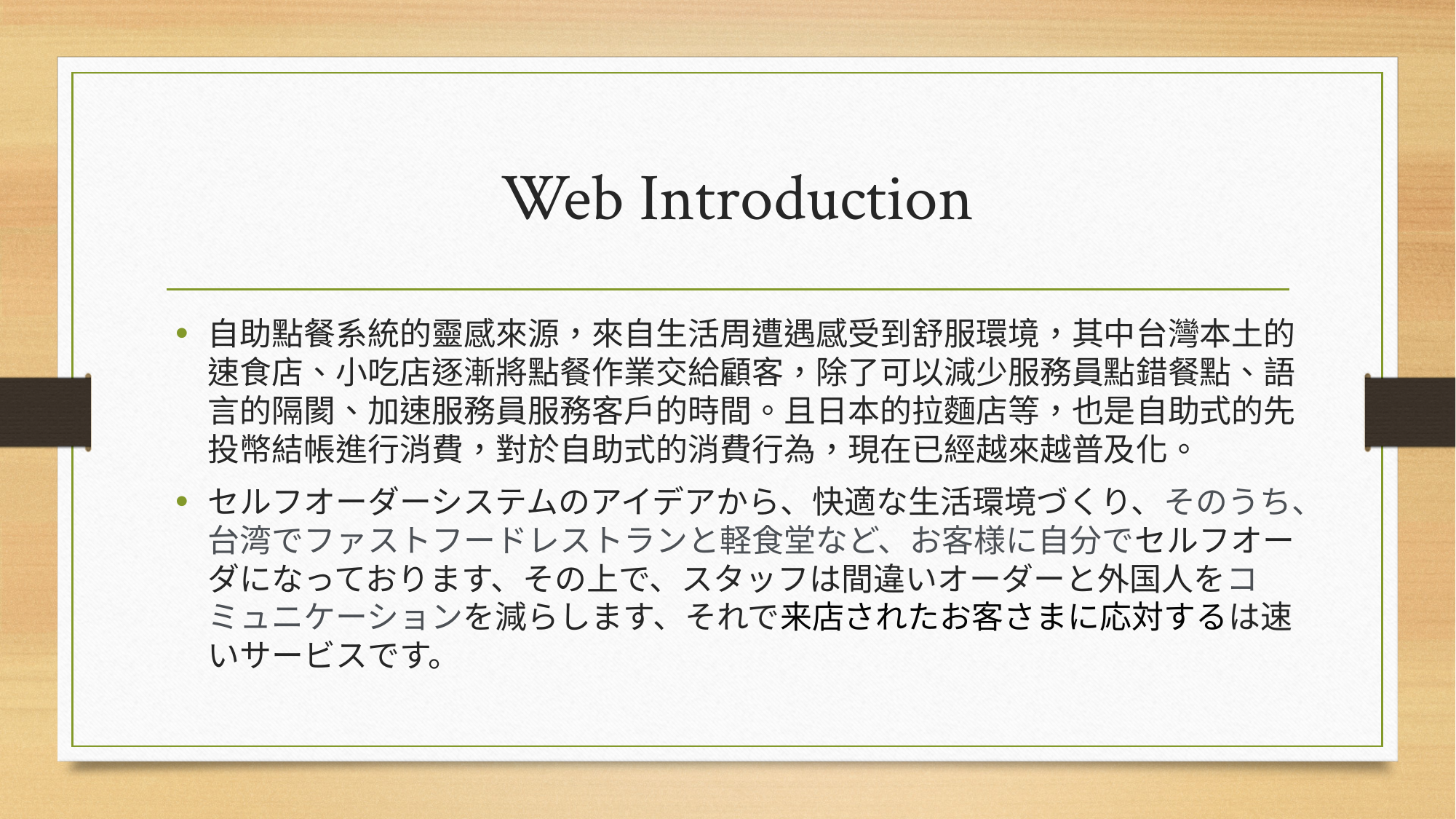

# Web Introduction
自助點餐系統的靈感來源，來自生活周遭遇感受到舒服環境，其中台灣本土的速食店、小吃店逐漸將點餐作業交給顧客，除了可以減少服務員點錯餐點、語言的隔閡、加速服務員服務客戶的時間。且日本的拉麵店等，也是自助式的先投幣結帳進行消費，對於自助式的消費行為，現在已經越來越普及化。
セルフオーダーシステムのアイデアから、快適な生活環境づくり、そのうち、台湾でファストフードレストランと軽食堂など、お客様に自分でセルフオーダになっております、その上で、スタッフは間違いオーダーと外国人をコミュニケーションを減らします、それで来店されたお客さまに応対するは速いサービスです。